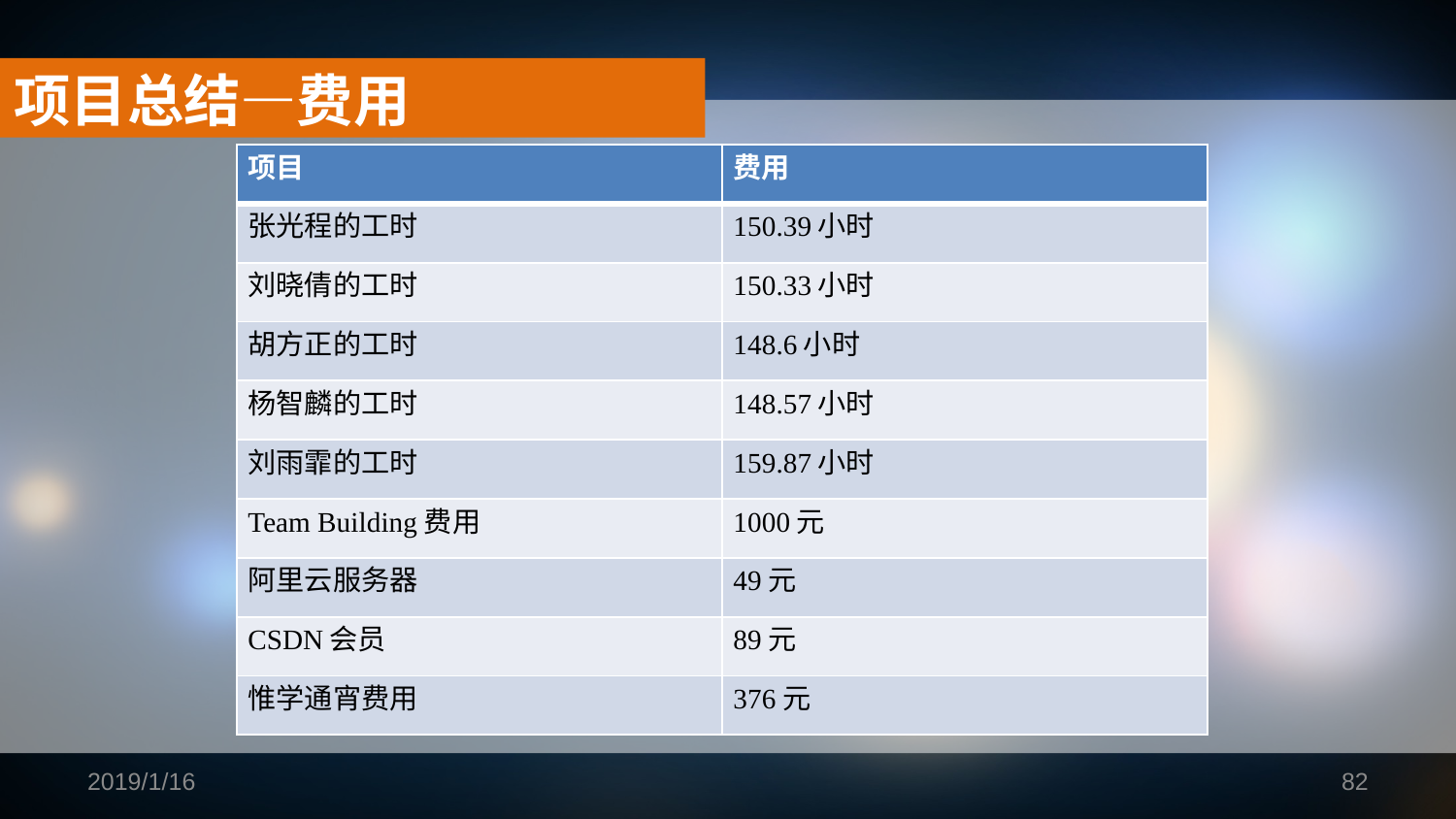

项目总结—费用

| 项目 | 费用 |
| --- | --- |
| 张光程的工时 | 150.39小时 |
| 刘晓倩的工时 | 150.33小时 |
| 胡方正的工时 | 148.6小时 |
| 杨智麟的工时 | 148.57小时 |
| 刘雨霏的工时 | 159.87小时 |
| Team Building费用 | 1000元 |
| 阿里云服务器 | 49元 |
| CSDN会员 | 89元 |
| 惟学通宵费用 | 376元 |
2019/1/16
82